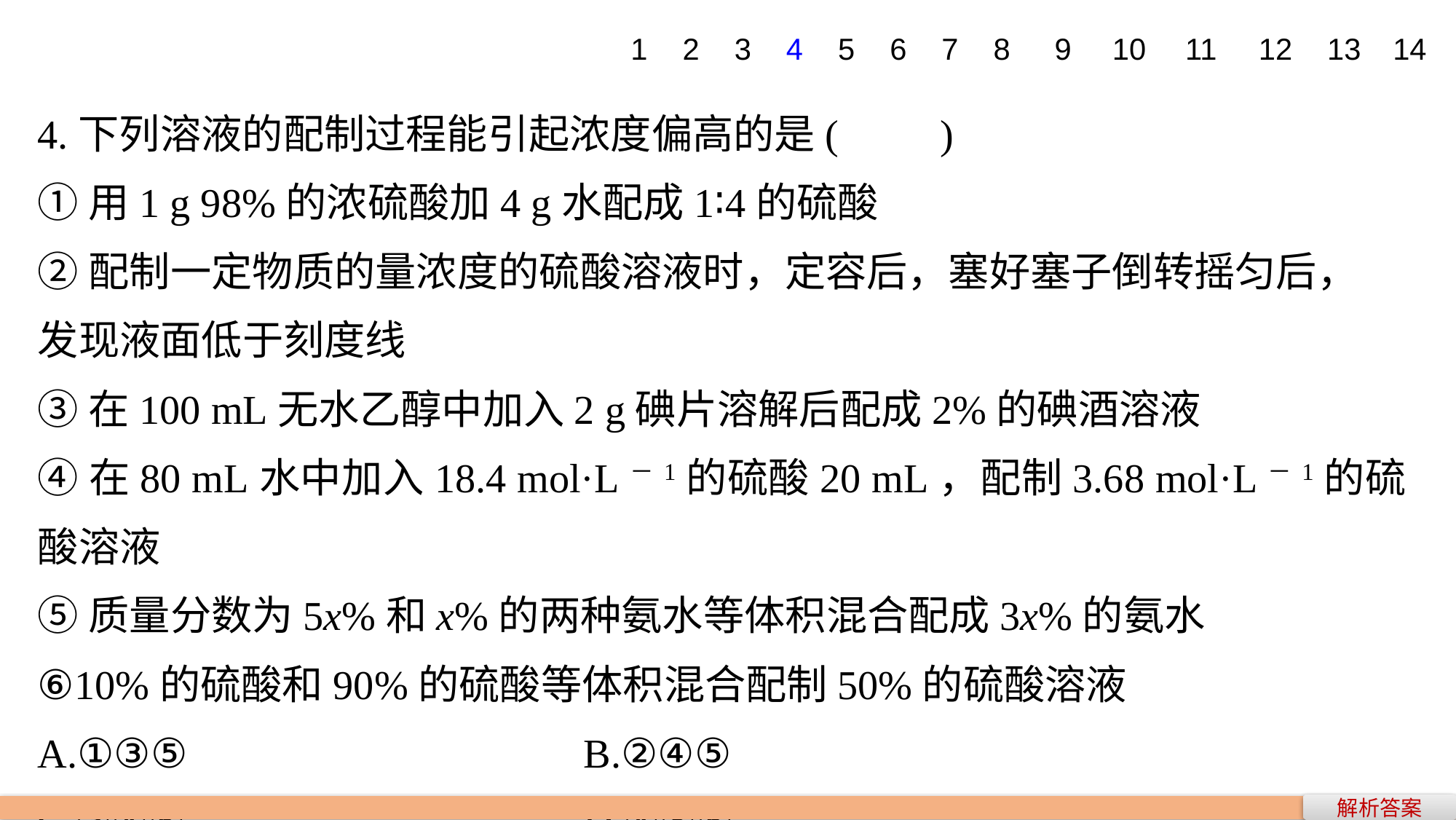

1
2
3
4
5
6
7
8
9
10
11
12
13
14
4.下列溶液的配制过程能引起浓度偏高的是(　　)
①用1 g 98%的浓硫酸加4 g水配成1∶4的硫酸
②配制一定物质的量浓度的硫酸溶液时，定容后，塞好塞子倒转摇匀后，
发现液面低于刻度线
③在100 mL无水乙醇中加入2 g碘片溶解后配成2%的碘酒溶液
④在80 mL水中加入18.4 mol·L－1的硫酸20 mL，配制3.68 mol·L－1的硫酸溶液
⑤质量分数为5x%和x%的两种氨水等体积混合配成3x%的氨水
⑥10%的硫酸和90%的硫酸等体积混合配制50%的硫酸溶液
A.①③⑤  				B.②④⑤
C.③④⑥  				D.④⑤⑥
解析答案